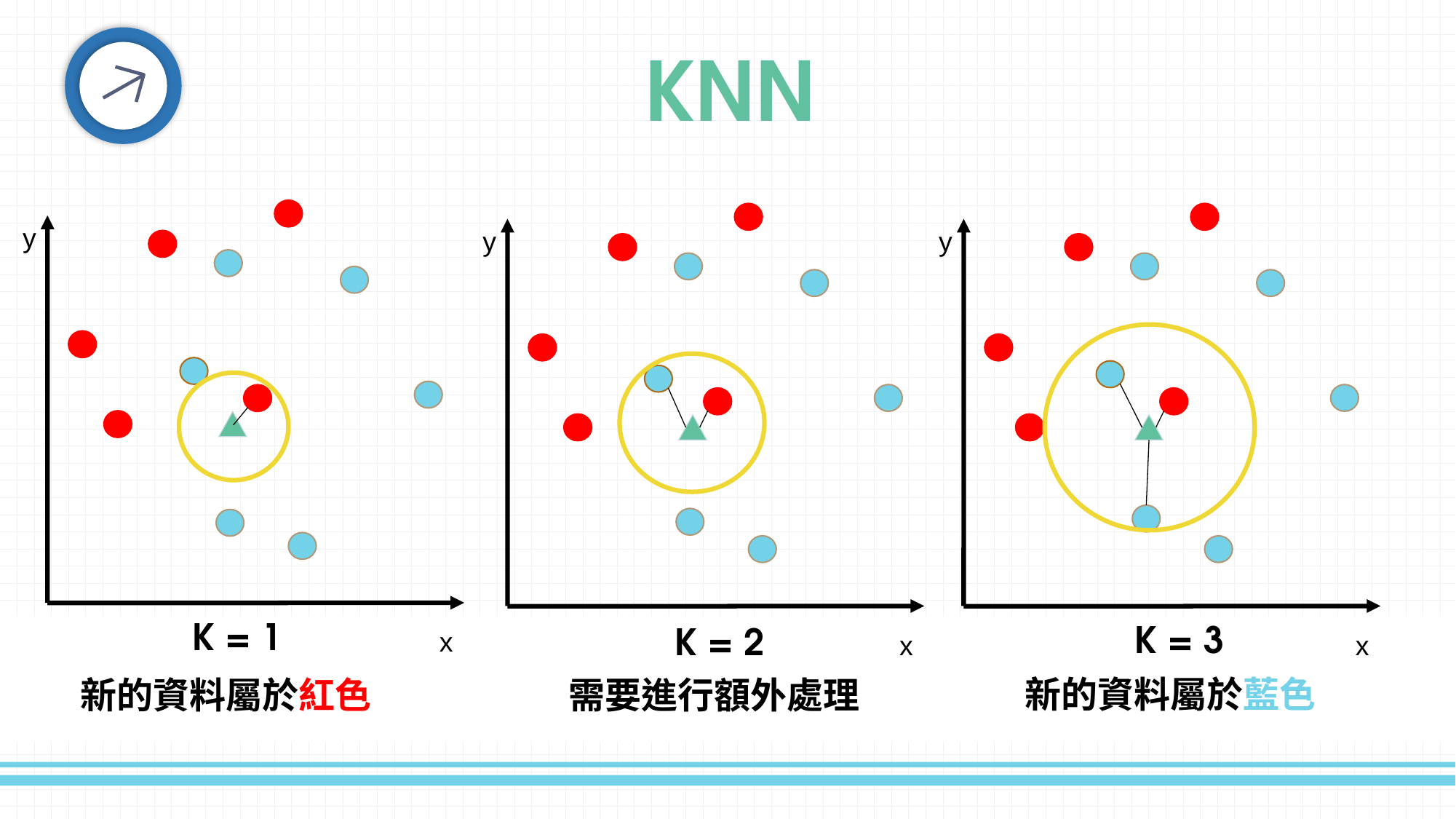

KNN

y

y
y

K = 1
K = 3
K = 2

x
x
x
新的資料屬於藍色
新的資料屬於紅色
需要進行額外處理